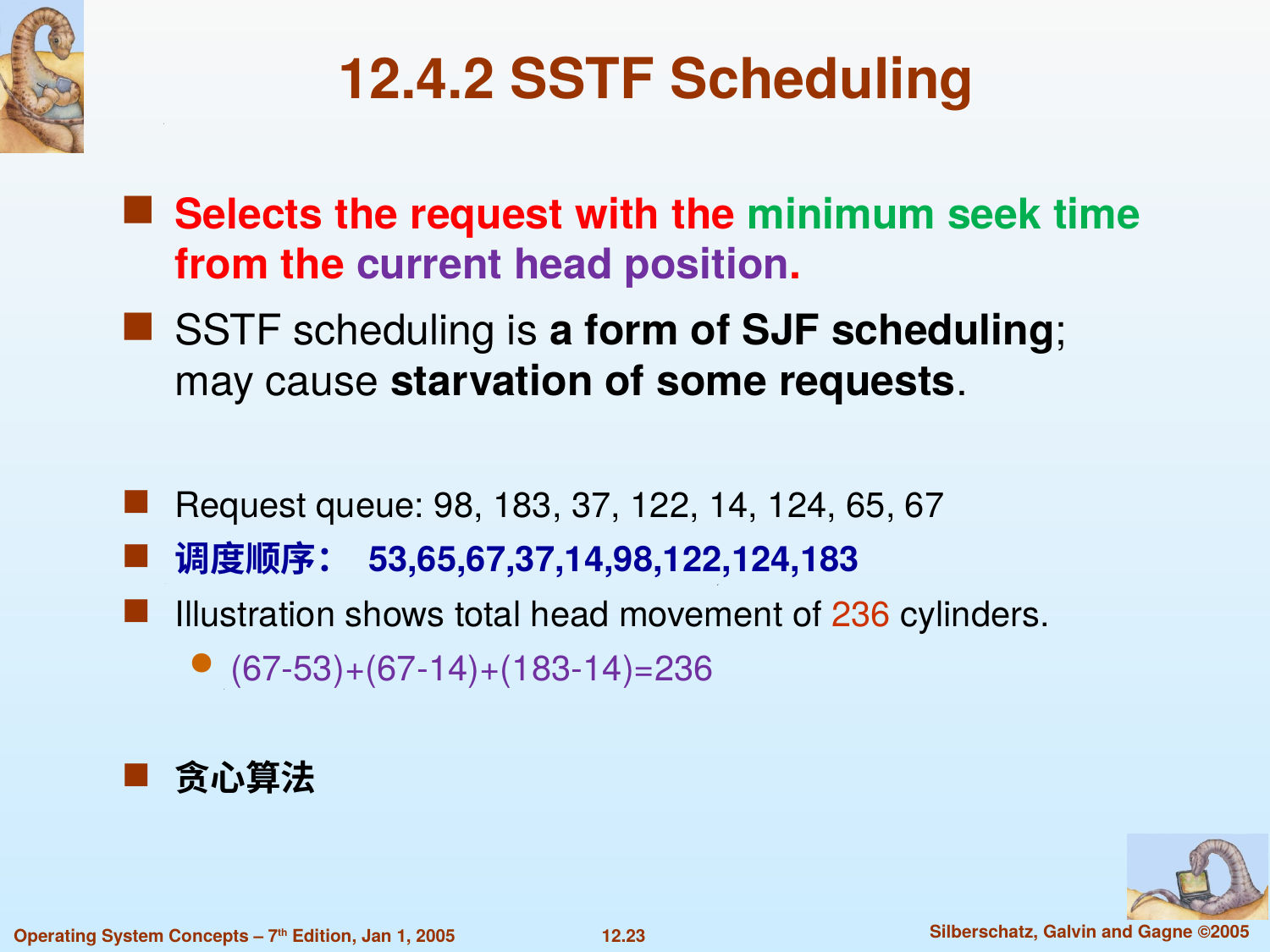

# 12.4.2 SSTF Scheduling
Selects the request with the minimum seek time from the current head position.
SSTF scheduling is a form of SJF scheduling; may cause starvation of some requests.

Request queue: 98, 183, 37, 122, 14, 124, 65, 67
调度顺序： 53,65,67,37,14,98,122,124,183
Illustration shows total head movement of 236 cylinders.
(67-53)+(67-14)+(183-14)=236

贪心算法